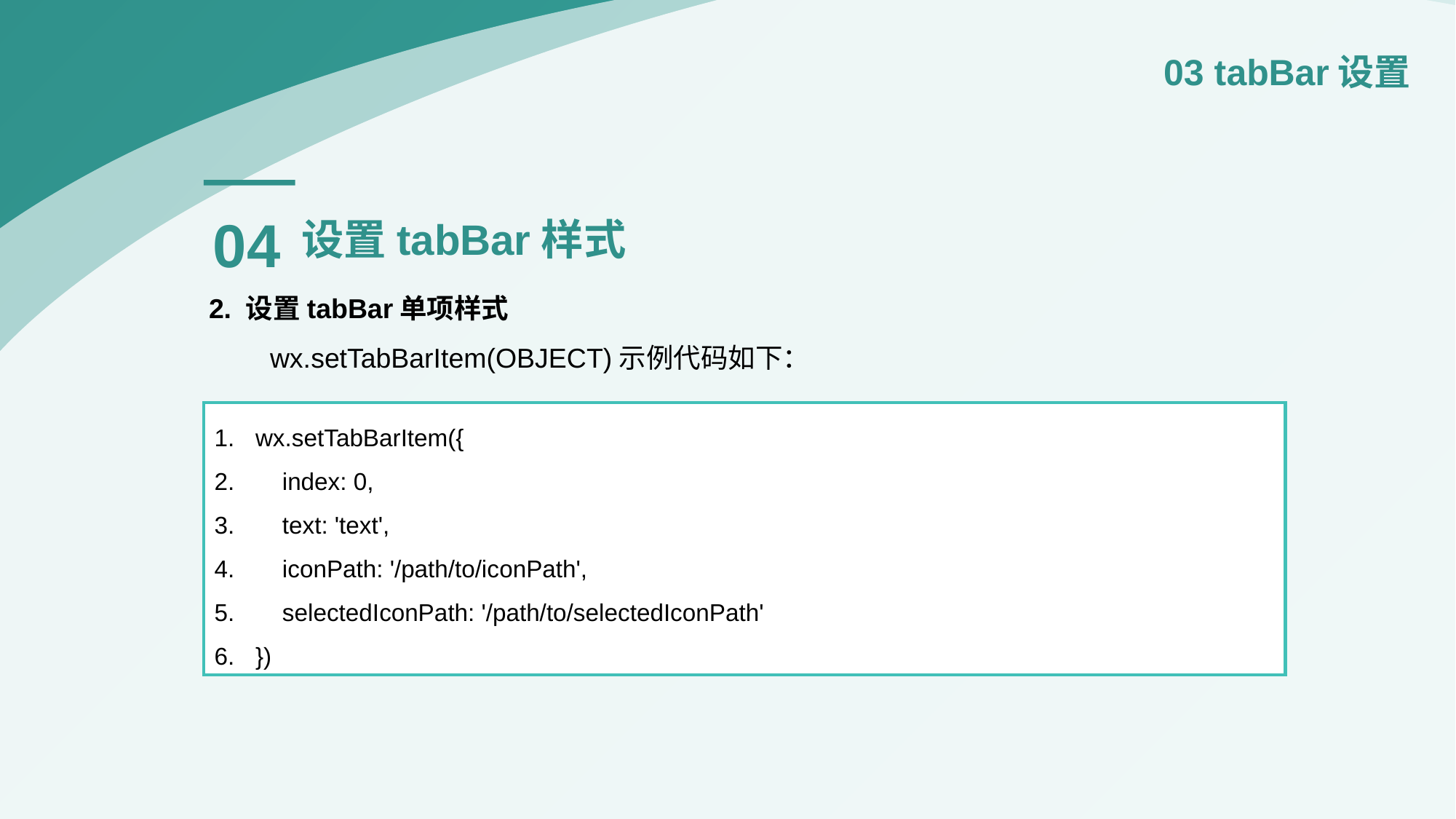

03 tabBar设置
04

设置tabBar样式
2. 设置tabBar单项样式
        wx.setTabBarItem(OBJECT)示例代码如下：

wx.setTabBarItem({
    index: 0,
    text: 'text',
    iconPath: '/path/to/iconPath',
    selectedIconPath: '/path/to/selectedIconPath'
})